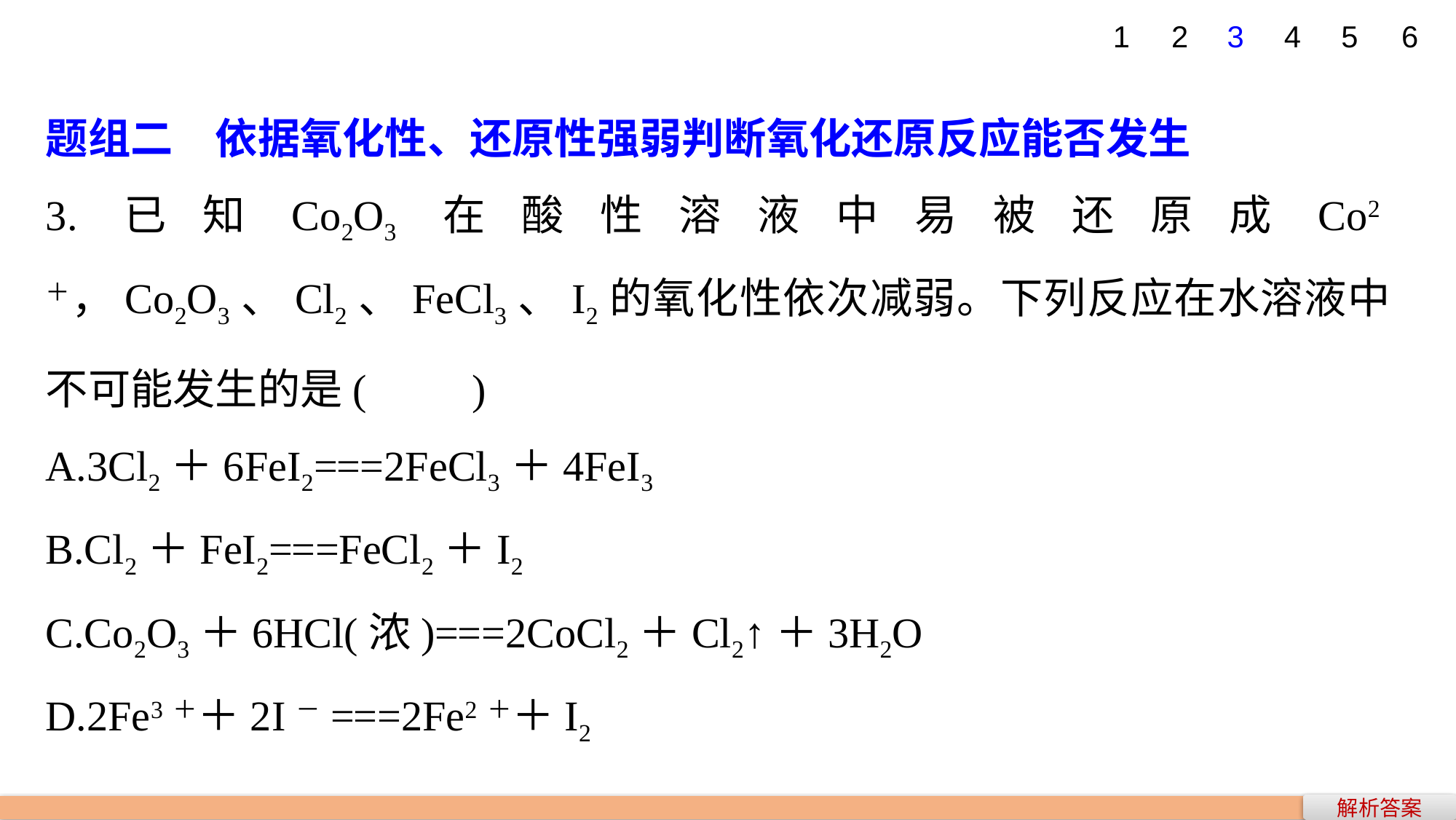

1
2
3
4
5
6
题组二　依据氧化性、还原性强弱判断氧化还原反应能否发生
3.已知Co2O3在酸性溶液中易被还原成Co2＋，Co2O3、Cl2、FeCl3、I2的氧化性依次减弱。下列反应在水溶液中不可能发生的是(　　)
A.3Cl2＋6FeI2===2FeCl3＋4FeI3
B.Cl2＋FeI2===FeCl2＋I2
C.Co2O3＋6HCl(浓)===2CoCl2＋Cl2↑＋3H2O
D.2Fe3＋＋2I－===2Fe2＋＋I2
解析答案